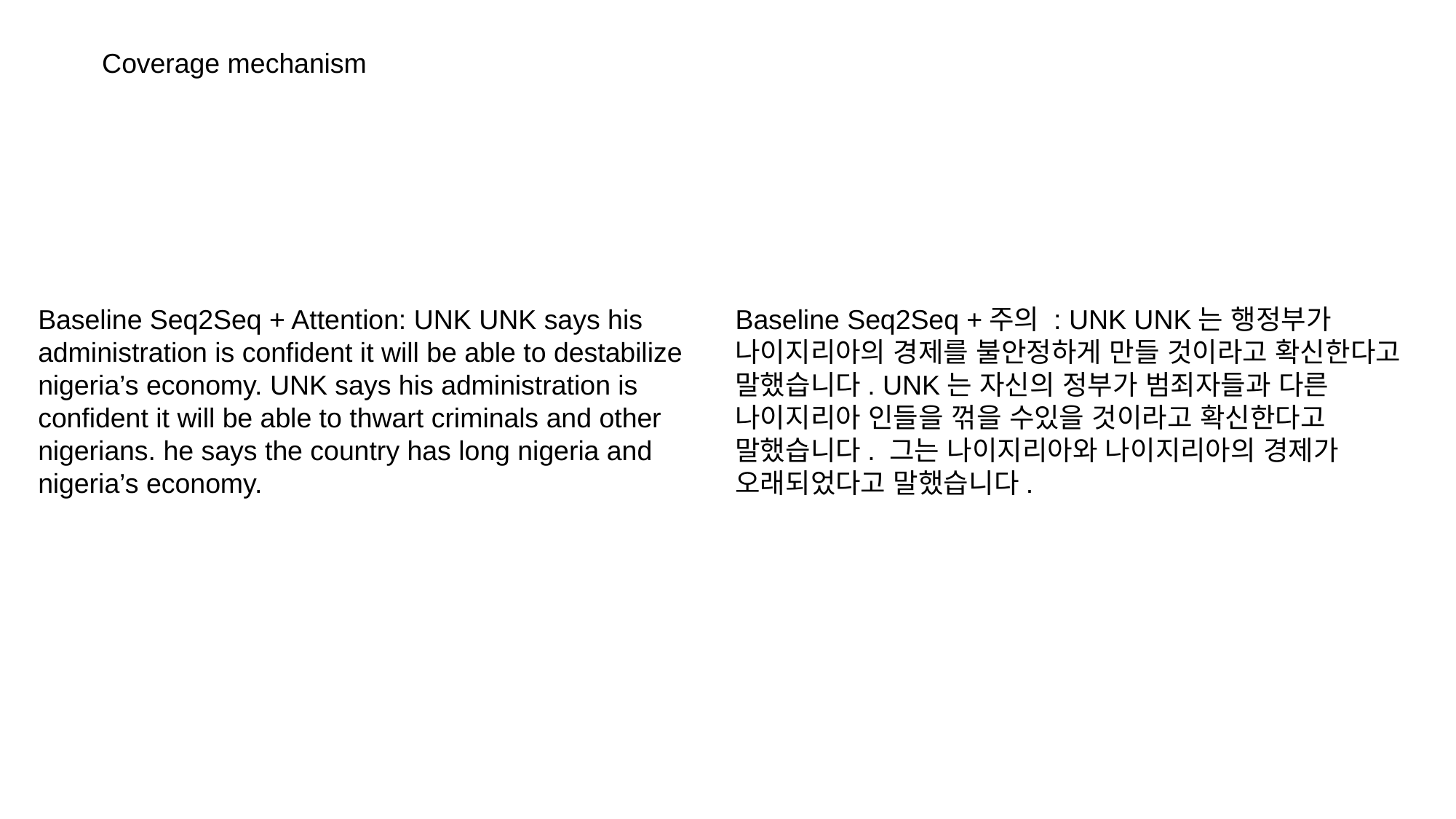

Coverage mechanism
Baseline Seq2Seq + Attention: UNK UNK says his administration is confident it will be able to destabilize nigeria’s economy. UNK says his administration is confident it will be able to thwart criminals and other nigerians. he says the country has long nigeria and nigeria’s economy.
Baseline Seq2Seq +주의 : UNK UNK는 행정부가 나이지리아의 경제를 불안정하게 만들 것이라고 확신한다고 말했습니다. UNK는 자신의 정부가 범죄자들과 다른 나이지리아 인들을 꺾을 수있을 것이라고 확신한다고 말했습니다. 그는 나이지리아와 나이지리아의 경제가 오래되었다고 말했습니다.